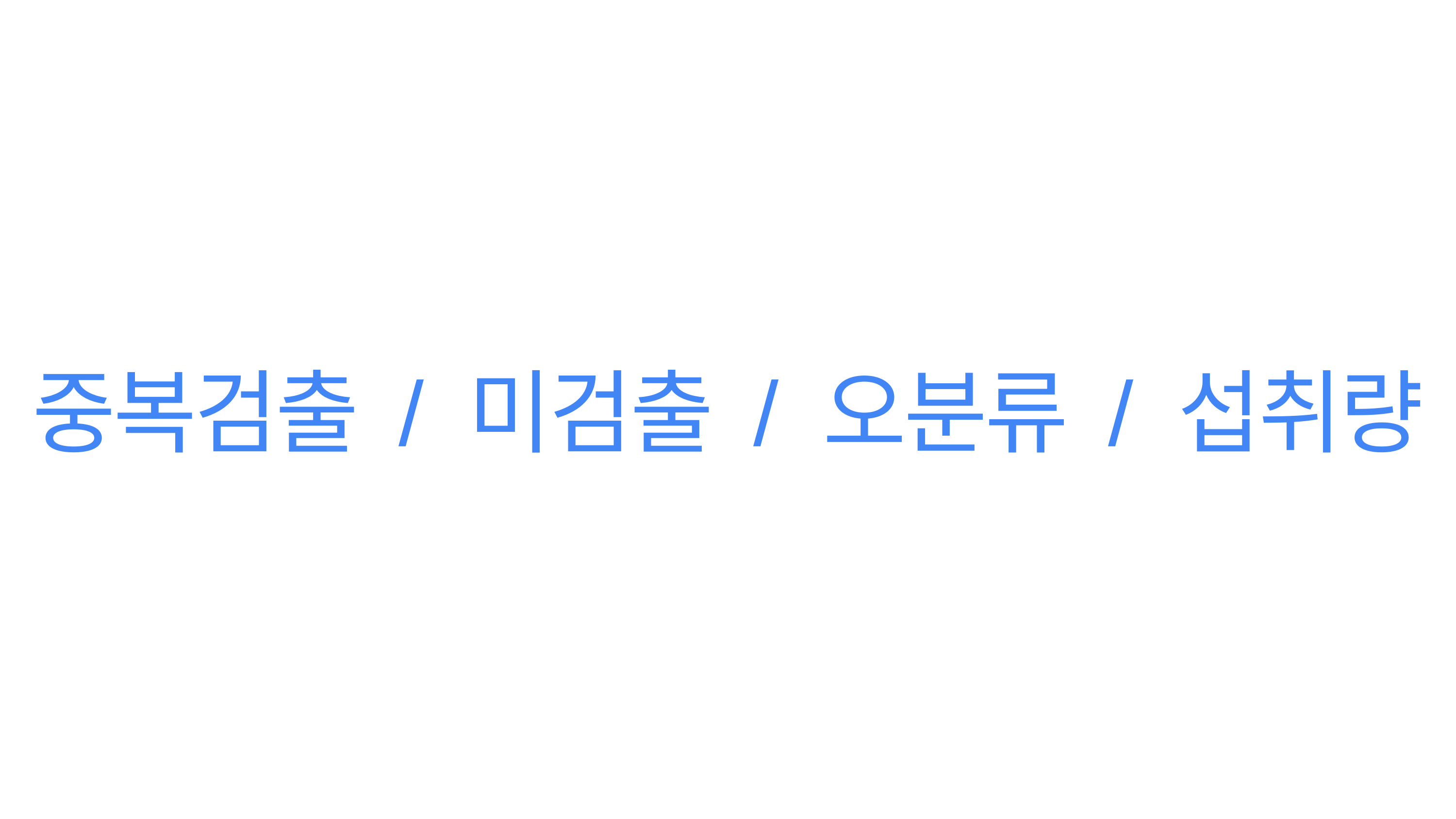

중복검출 / 미검출 / 오분류 / 섭취량